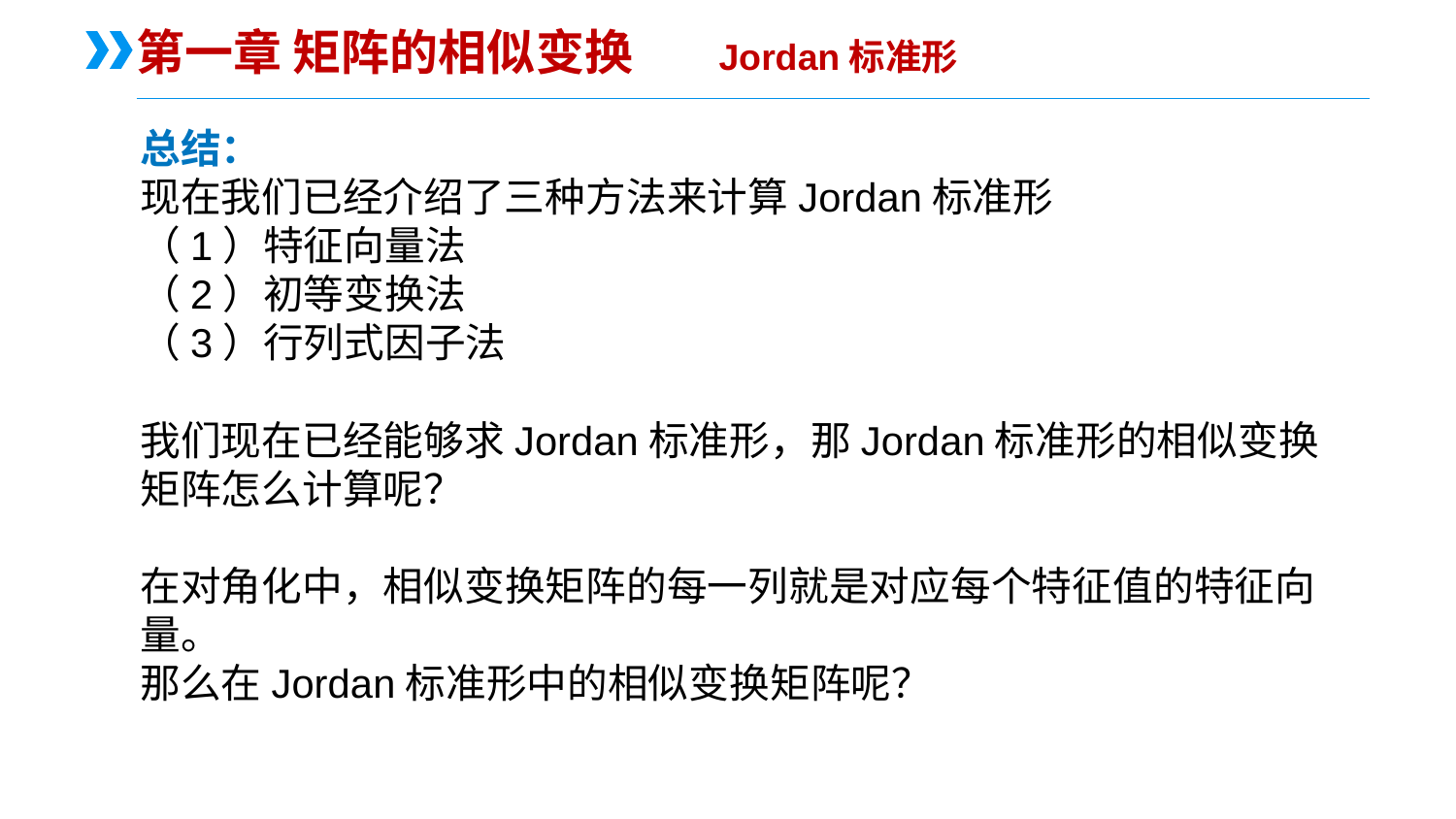

第一章 矩阵的相似变换	Jordan标准形

总结：
现在我们已经介绍了三种方法来计算Jordan标准形
（1）特征向量法
（2）初等变换法
（3）行列式因子法

我们现在已经能够求Jordan标准形，那Jordan标准形的相似变换矩阵怎么计算呢？

在对角化中，相似变换矩阵的每一列就是对应每个特征值的特征向量。
那么在Jordan标准形中的相似变换矩阵呢？